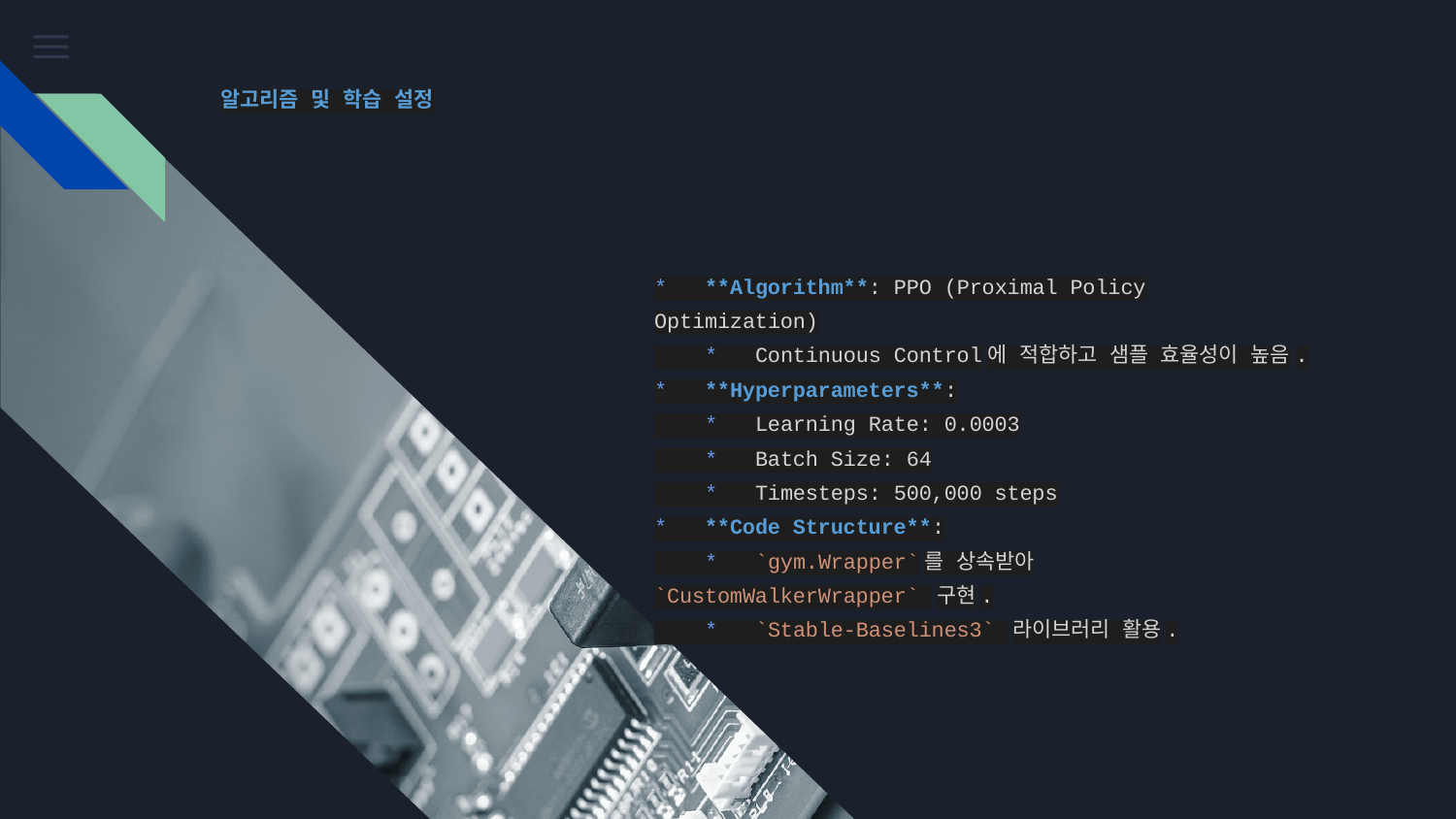

# 알고리즘 및 학습 설정

*   **Algorithm**: PPO (Proximal Policy Optimization)
    *   Continuous Control에 적합하고 샘플 효율성이 높음.
*   **Hyperparameters**:
    *   Learning Rate: 0.0003
    *   Batch Size: 64
    *   Timesteps: 500,000 steps
*   **Code Structure**:
    *   `gym.Wrapper`를 상속받아 `CustomWalkerWrapper` 구현.
    *   `Stable-Baselines3` 라이브러리 활용.